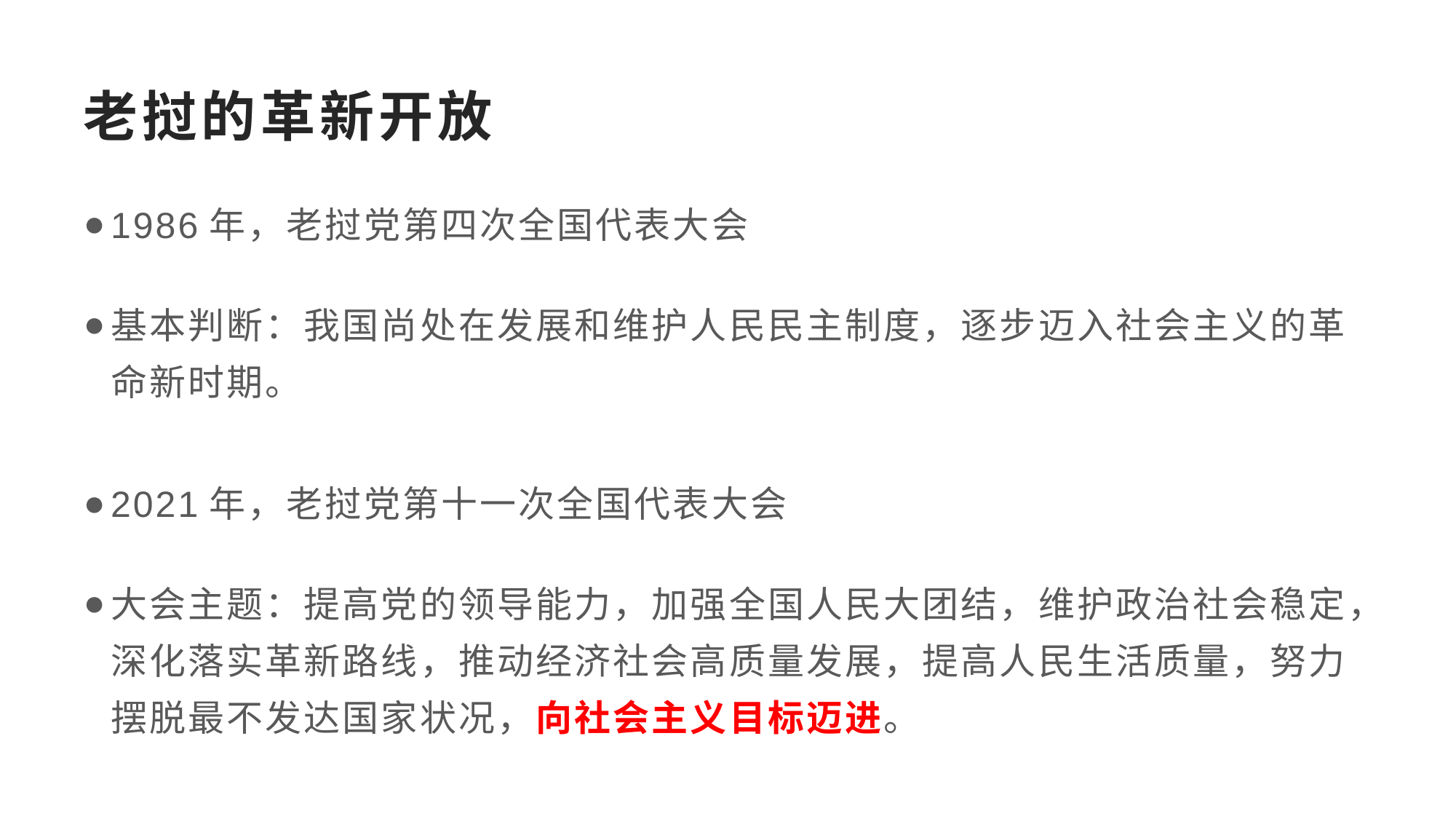

# 老挝的革新开放
1986年，老挝党第四次全国代表大会

基本判断：我国尚处在发展和维护人民民主制度，逐步迈入社会主义的革命新时期。

2021年，老挝党第十一次全国代表大会

大会主题：提高党的领导能力，加强全国人民大团结，维护政治社会稳定，深化落实革新路线，推动经济社会高质量发展，提高人民生活质量，努力摆脱最不发达国家状况，向社会主义目标迈进。